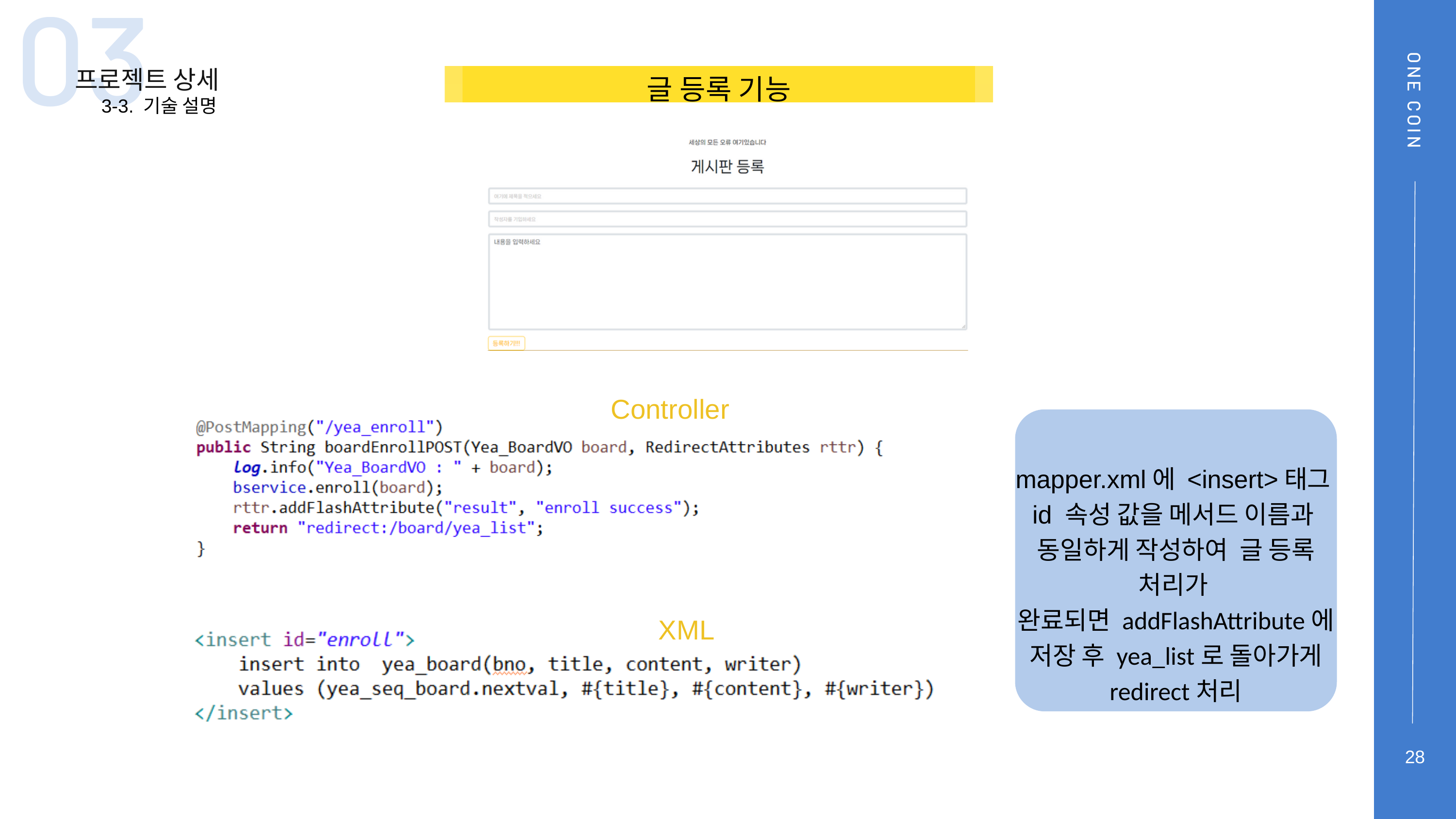

03
프로젝트 상세

글 등록 기능
3-3. 기술 설명
ONE COIN

Controller

mapper.xml에 <insert>태그
id 속성 값을 메서드 이름과
동일하게 작성하여  글 등록 처리가
완료되면 addFlashAttribute에
저장 후 yea_list로 돌아가게 redirect처리
XML

28